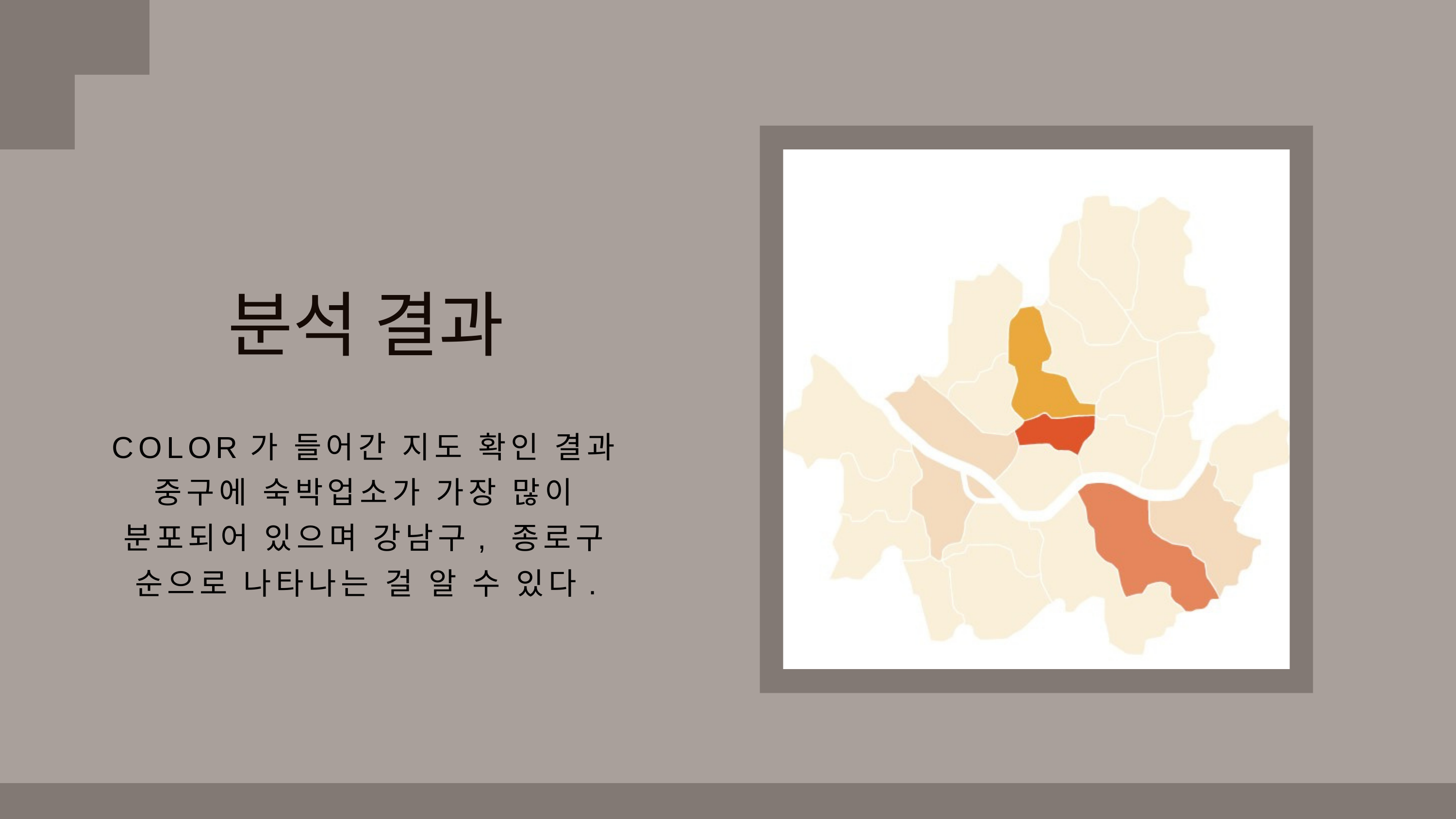

분석 결과
COLOR가 들어간 지도 확인 결과 중구에 숙박업소가 가장 많이 분포되어 있으며 강남구, 종로구 순으로 나타나는 걸 알 수 있다.